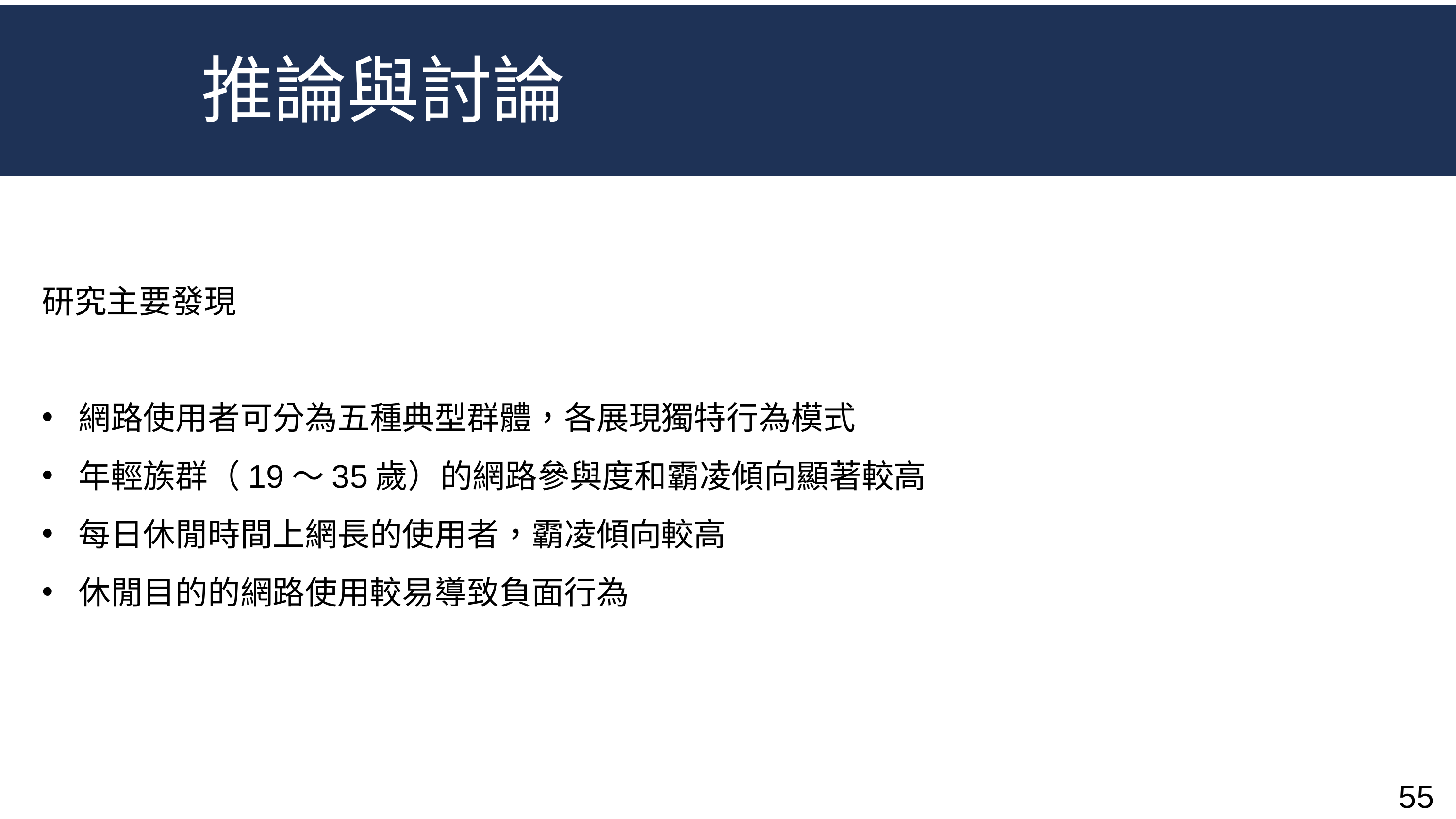

推論與討論
研究主要發現

網路使用者可分為五種典型群體，各展現獨特行為模式
年輕族群（19～35歲）的網路參與度和霸凌傾向顯著較高
每日休閒時間上網長的使用者，霸凌傾向較高
休閒目的的網路使用較易導致負面行為
55